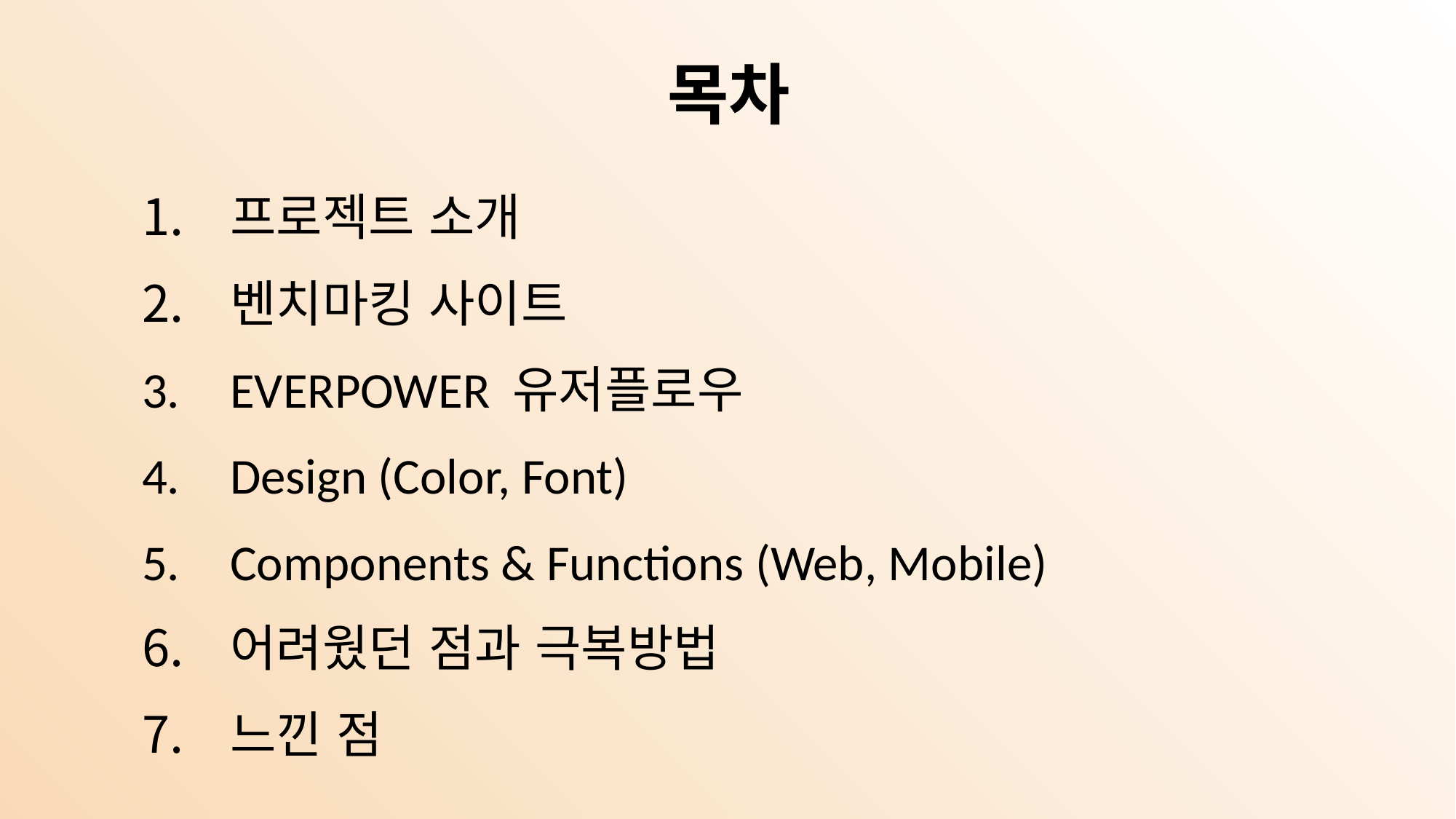

# 목차
프로젝트 소개
벤치마킹 사이트
EVERPOWER 유저플로우
Design (Color, Font)
Components & Functions (Web, Mobile)
어려웠던 점과 극복방법
느낀 점